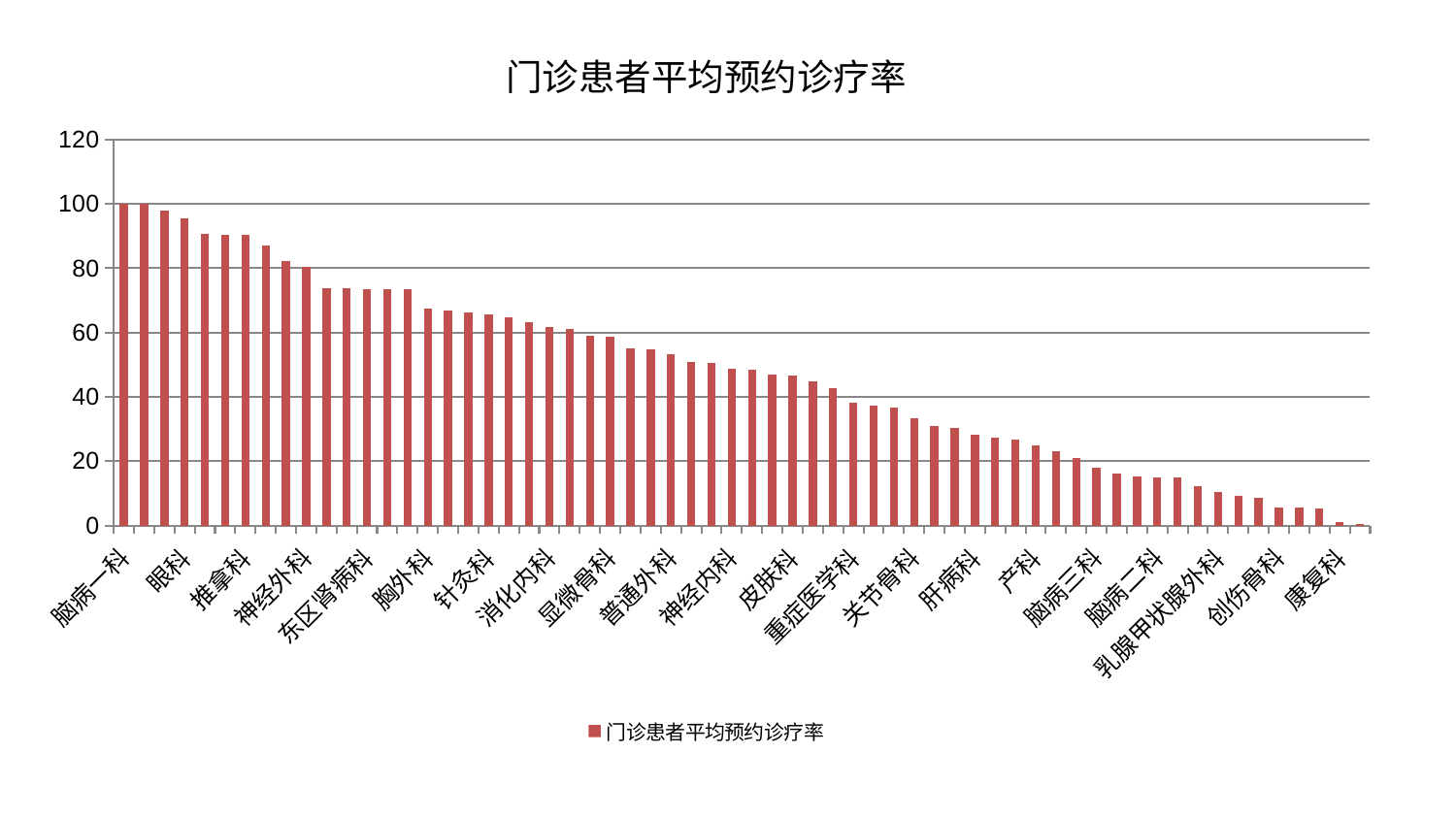

### Chart: 门诊患者平均预约诊疗率

| Category | 门诊患者平均预约诊疗率 |
|---|---|
| 脑病一科 | 100.0 |
| 东区重症医学科 | 99.93574149953017 |
| 骨科 | 97.86015072834559 |
| 眼科 | 95.60824889139352 |
| 肾病科 | 90.73211946907116 |
| 心病四科 | 90.36944466090571 |
| 推拿科 | 90.31360041403386 |
| 泌尿外科 | 87.1461408629567 |
| 治未病中心 | 82.1368009990958 |
| 神经外科 | 80.37374550317654 |
| 血液科 | 73.87525461762208 |
| 内分泌科 | 73.85584324952596 |
| 东区肾病科 | 73.64468152570323 |
| 美容皮肤科 | 73.52804503313055 |
| 口腔科 | 73.4579090904635 |
| 胸外科 | 67.44899173618941 |
| 脾胃科消化科合并 | 66.93439689903816 |
| 运动损伤骨科 | 66.1424996685995 |
| 针灸科 | 65.73219589980299 |
| 肛肠科 | 64.84090589626359 |
| 医院 | 63.217280489378766 |
| 消化内科 | 61.86024987598022 |
| 肾脏内科 | 61.02125652674457 |
| 心病一科 | 59.061558696520514 |
| 显微骨科 | 58.73580039900326 |
| 老年医学科 | 55.16444286841524 |
| 身心医学科 | 54.84523709415012 |
| 普通外科 | 53.19948078656211 |
| 小儿骨科 | 50.79348625893476 |
| 肿瘤内科 | 50.59359207030876 |
| 神经内科 | 48.87316654501919 |
| 妇科妇二科合并 | 48.34169989238117 |
| 西区重症医学科 | 46.84847014245994 |
| 皮肤科 | 46.56016415408413 |
| 妇科 | 44.67737829387383 |
| 耳鼻喉科 | 42.7268653596586 |
| 重症医学科 | 38.252632718987066 |
| 微创骨科 | 37.36398380100177 |
| 心病二科 | 36.7050424827784 |
| 关节骨科 | 33.482814177114754 |
| 心病三科 | 31.071409202967892 |
| 肝胆外科 | 30.21472759156809 |
| 肝病科 | 28.354870879881258 |
| 中医经典科 | 27.253277596206782 |
| 综合内科 | 26.687055079468486 |
| 产科 | 24.793743617511435 |
| 心血管内科 | 23.089402610592312 |
| 妇二科 | 20.842475821831183 |
| 脑病三科 | 18.036732466429225 |
| 男科 | 16.230591824472004 |
| 小儿推拿科 | 15.111425525751226 |
| 脑病二科 | 15.072818219847498 |
| 中医外治中心 | 14.84697845914554 |
| 儿科 | 12.304842423295284 |
| 乳腺甲状腺外科 | 10.370575571517861 |
| 呼吸内科 | 9.168026488254224 |
| 风湿病科 | 8.638203686151641 |
| 创伤骨科 | 5.54886157360508 |
| 脾胃病科 | 5.512603252053351 |
| 周围血管科 | 5.311150623667919 |
| 康复科 | 1.126824875612217 |
| 脊柱骨科 | 0.591293574108315 |
61